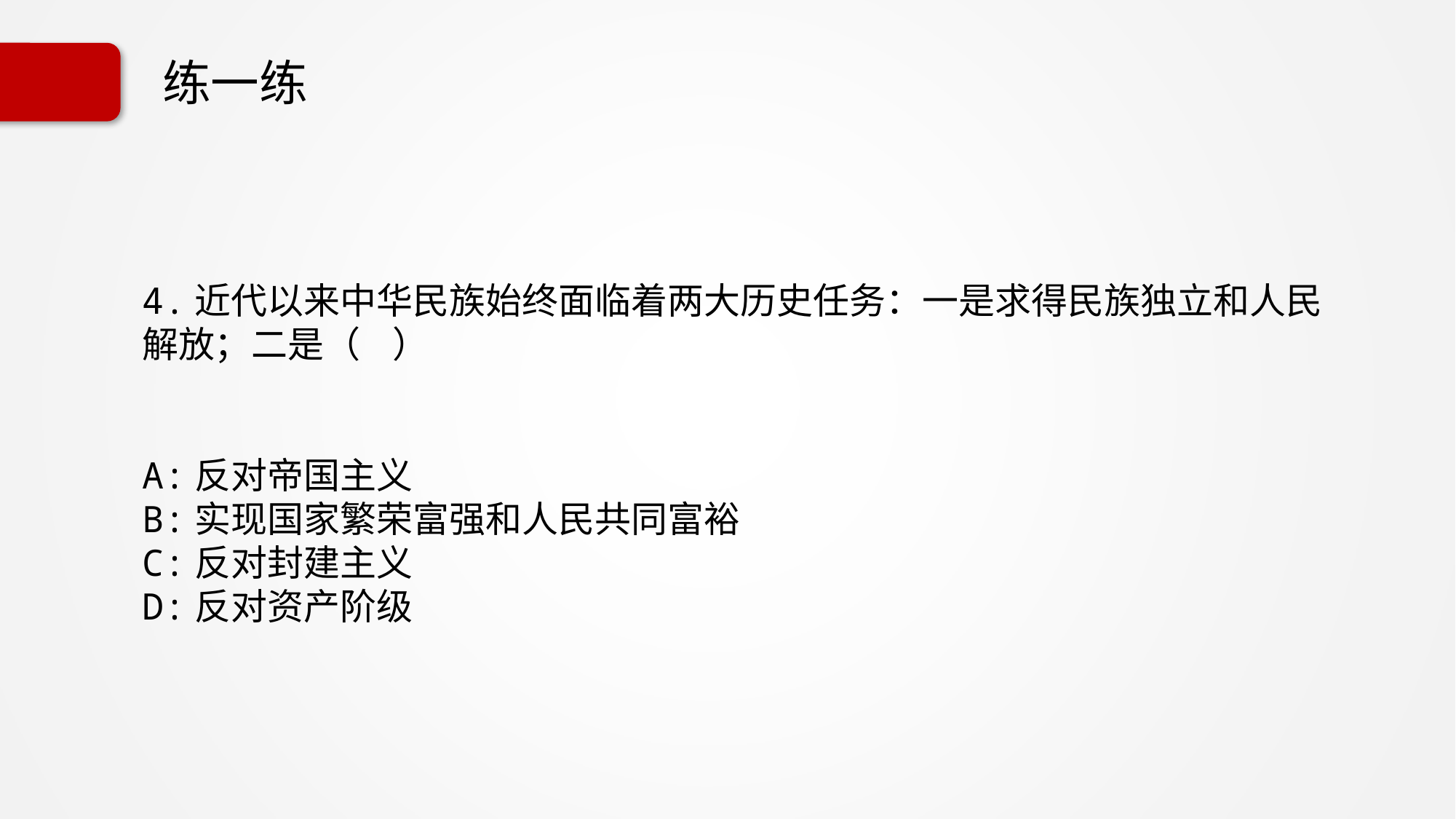

练一练
4.近代以来中华民族始终面临着两大历史任务：一是求得民族独立和人民解放；二是（    ）

A:反对帝国主义
B:实现国家繁荣富强和人民共同富裕
C:反对封建主义
D:反对资产阶级